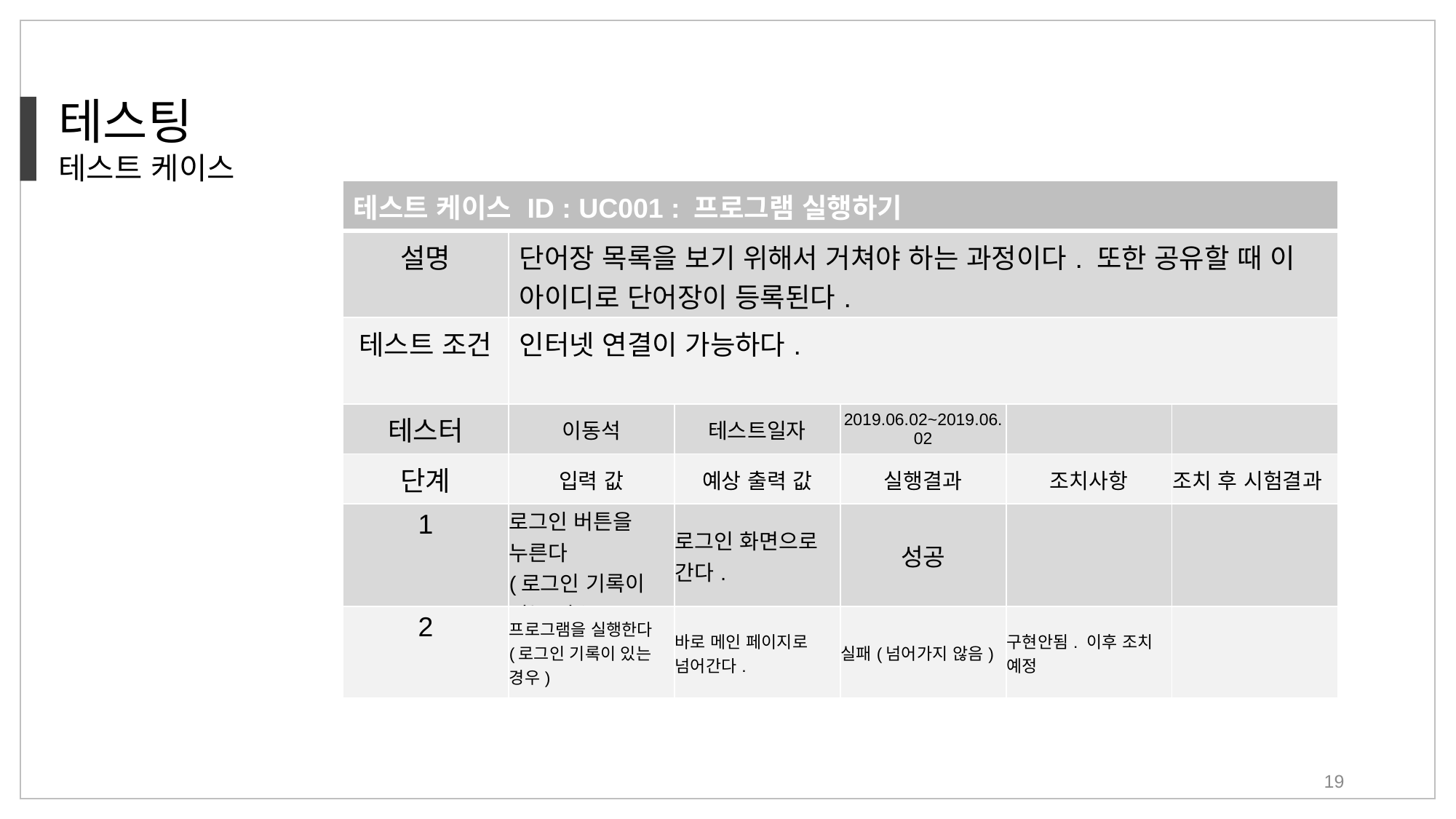

테스팅
테스트 케이스

| 테스트 케이스 ID : UC001 : 프로그램 실행하기 |  |  |  |  |  |
| --- | --- | --- | --- | --- | --- |
| 설명 | 단어장 목록을 보기 위해서 거쳐야 하는 과정이다. 또한 공유할 때 이 아이디로 단어장이 등록된다. |  |  |  |  |
| 테스트 조건 | 인터넷 연결이 가능하다. |  |  |  |  |
| 테스터 | 이동석 | 테스트일자 | 2019.06.02~2019.06.02 |  |  |
| 단계 | 입력 값 | 예상 출력 값 | 실행결과 | 조치사항 | 조치 후 시험결과 |
| 1 | 로그인 버튼을 누른다 (로그인 기록이 없는 경우) | 로그인 화면으로 간다. | 성공 |  |  |
| 2 | 프로그램을 실행한다 (로그인 기록이 있는 경우) | 바로 메인 페이지로 넘어간다. | 실패(넘어가지 않음) | 구현안됨. 이후 조치 예정 |  |
19